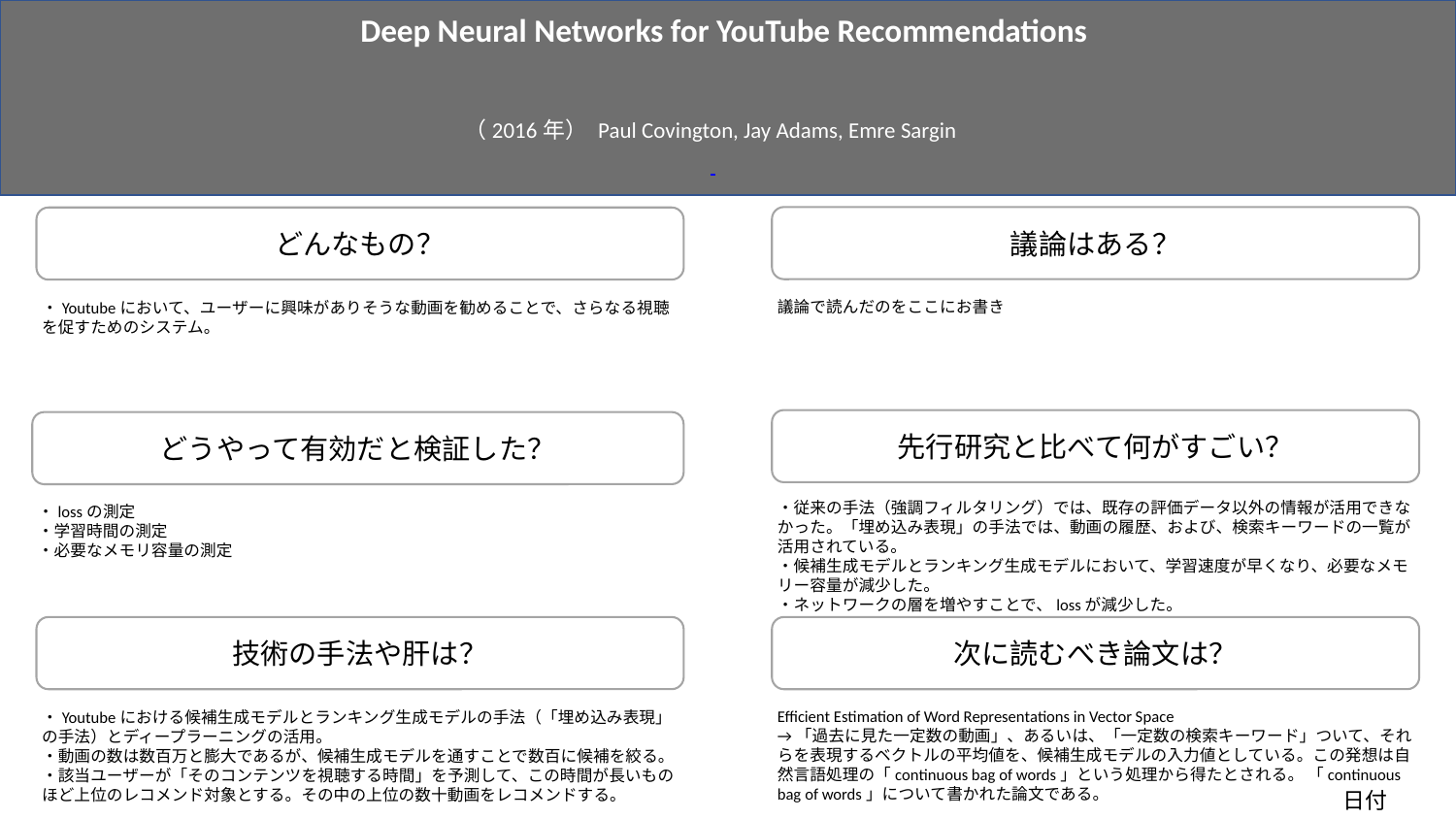

Deep Neural Networks for YouTube Recommendations

（2016年） Paul Covington, Jay Adams, Emre Sargin

議論はある？

どんなもの？
議論で読んだのをここにお書き
・Youtubeにおいて、ユーザーに興味がありそうな動画を勧めることで、さらなる視聴を促すためのシステム。

先行研究と比べて何がすごい？

どうやって有効だと検証した？
・従来の手法（強調フィルタリング）では、既存の評価データ以外の情報が活用できなかった。「埋め込み表現」の手法では、動画の履歴、および、検索キーワードの一覧が活用されている。
・候補生成モデルとランキング生成モデルにおいて、学習速度が早くなり、必要なメモリー容量が減少した。
・ネットワークの層を増やすことで、lossが減少した。

・lossの測定
・学習時間の測定
・必要なメモリ容量の測定

技術の手法や肝は？

次に読むべき論文は？
Efficient Estimation of Word Representations in Vector Space
→「過去に見た一定数の動画」、あるいは、「一定数の検索キーワード」ついて、それらを表現するベクトルの平均値を、候補生成モデルの入力値としている。この発想は自然言語処理の「continuous bag of words」という処理から得たとされる。 「continuous bag of words」について書かれた論文である。
・Youtubeにおける候補生成モデルとランキング生成モデルの手法（「埋め込み表現」の手法）とディープラーニングの活用。
・動画の数は数百万と膨大であるが、候補生成モデルを通すことで数百に候補を絞る。
・該当ユーザーが「そのコンテンツを視聴する時間」を予測して、この時間が長いものほど上位のレコメンド対象とする。その中の上位の数十動画をレコメンドする。
日付